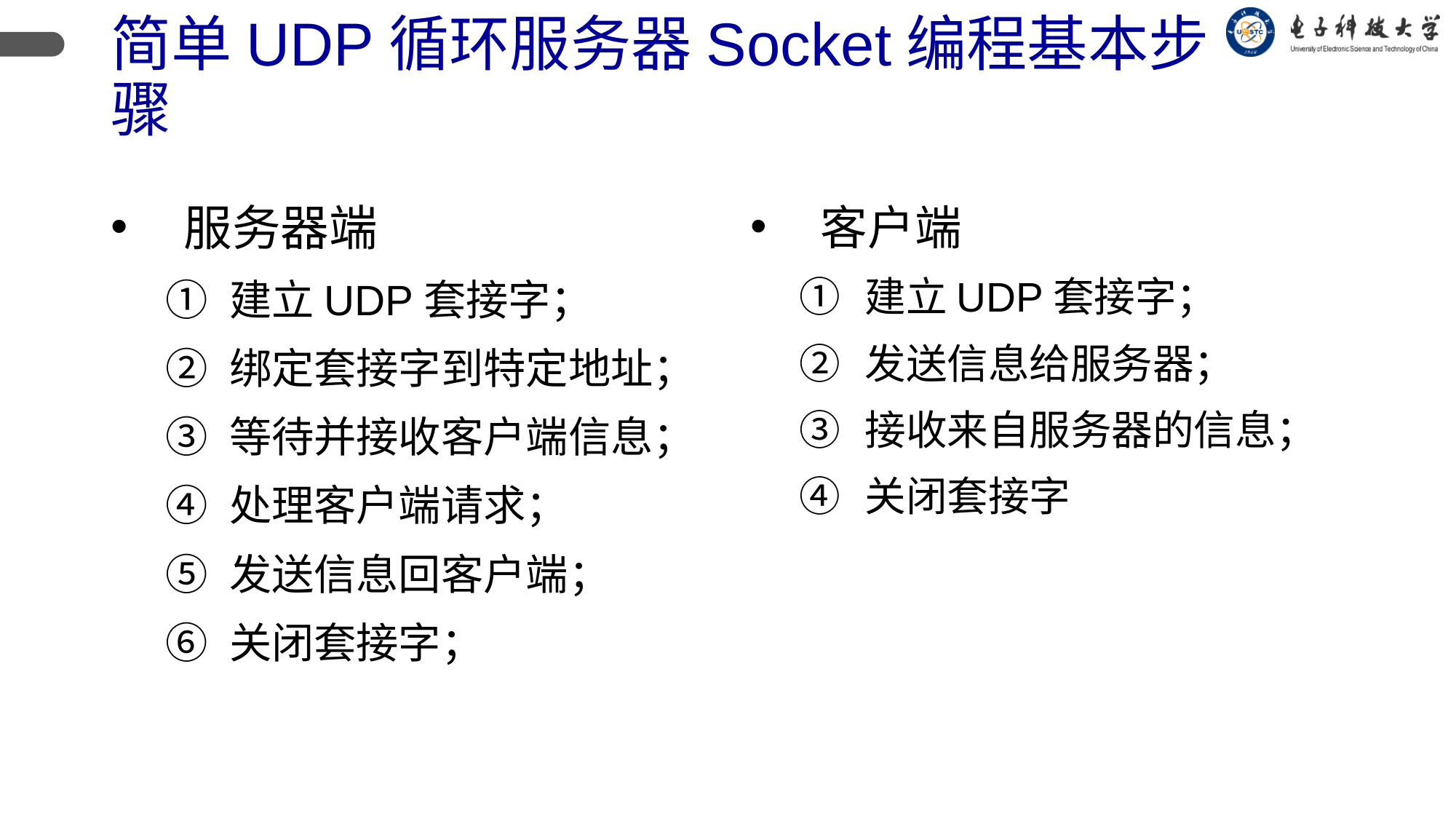

# 简单UDP循环服务器Socket编程基本步骤
服务器端
建立UDP套接字；
绑定套接字到特定地址；
等待并接收客户端信息；
处理客户端请求；
发送信息回客户端；
关闭套接字；

客户端
建立UDP套接字；
发送信息给服务器；
接收来自服务器的信息；
关闭套接字